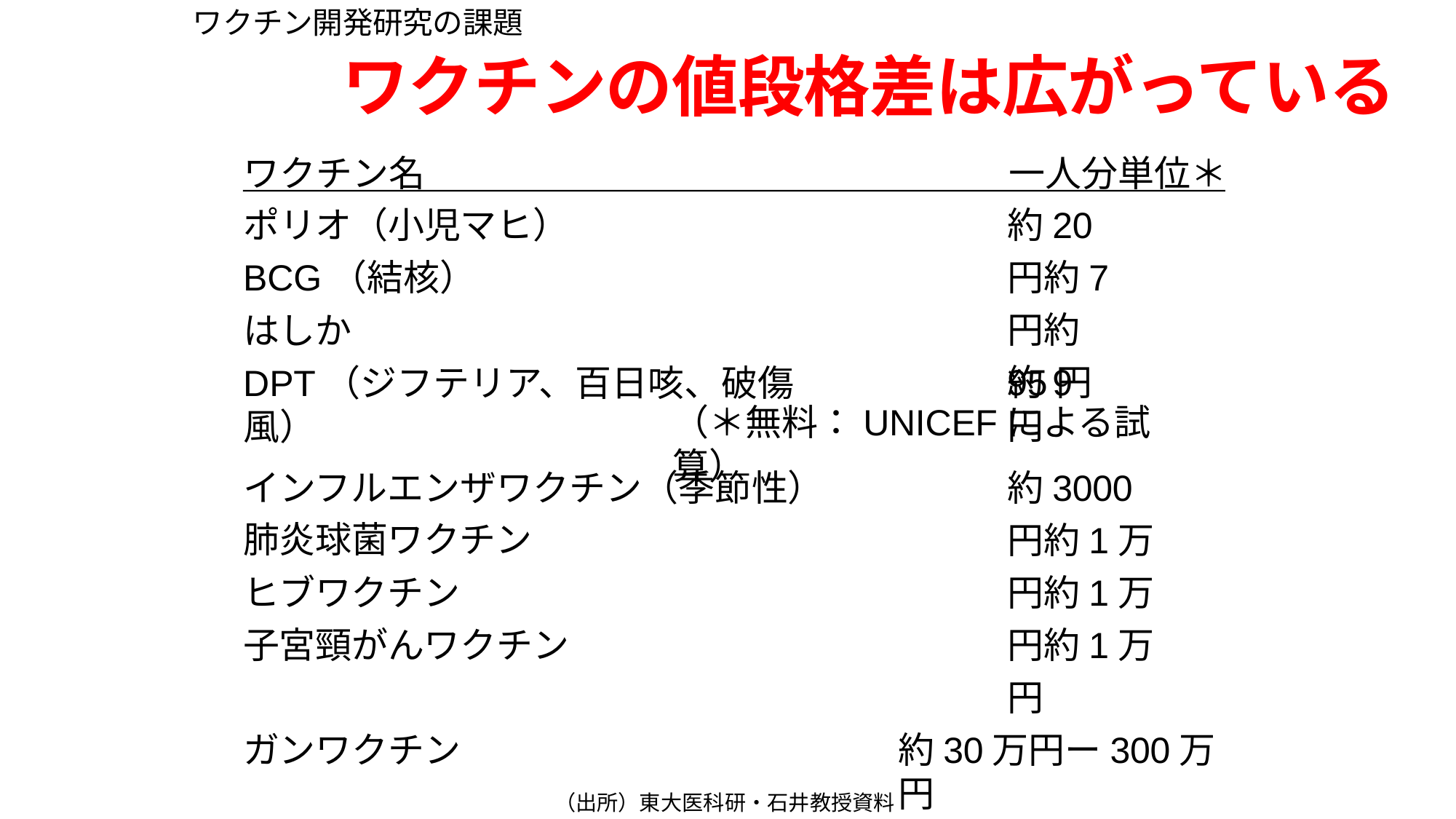

ワクチン開発研究の課題
# ワクチンの値段格差は広がっている
ワクチン名	一人分単位＊

ポリオ（小児マヒ）
BCG（結核）
はしか
DPT（ジフテリア、百日咳、破傷風）
約20円約7円約95円
約9円
（＊無料：UNICEFによる試算）
インフルエンザワクチン（季節性）肺炎球菌ワクチン
ヒブワクチン
子宮頸がんワクチン
約3000円約1万円約1万円約1万円
ガンワクチン
約30万円ー300万円
（出所）東大医科研・石井教授資料